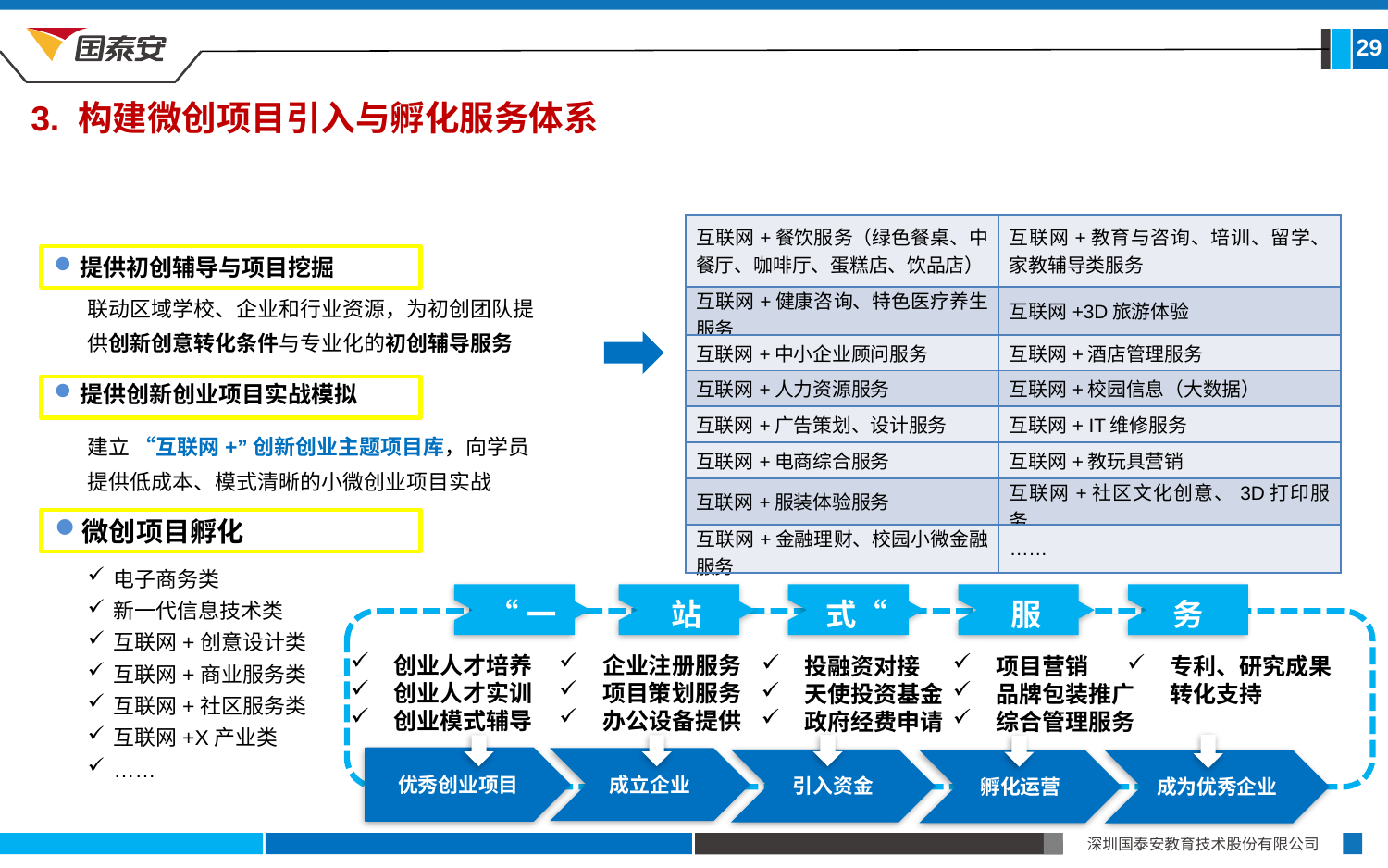

29
3. 构建微创项目引入与孵化服务体系

| 互联网+餐饮服务（绿色餐桌、中餐厅、咖啡厅、蛋糕店、饮品店） | 互联网+教育与咨询、培训、留学、家教辅导类服务 |
| --- | --- |
| 互联网+健康咨询、特色医疗养生服务 | 互联网+3D旅游体验 |
| 互联网+中小企业顾问服务 | 互联网+酒店管理服务 |
| 互联网+人力资源服务 | 互联网+校园信息（大数据） |
| 互联网+广告策划、设计服务 | 互联网+ IT维修服务 |
| 互联网+电商综合服务 | 互联网+教玩具营销 |
| 互联网+服装体验服务 | 互联网+社区文化创意、3D打印服务 |
| 互联网+金融理财、校园小微金融服务 | …… |
提供初创辅导与项目挖掘

联动区域学校、企业和行业资源，为初创团队提供创新创意转化条件与专业化的初创辅导服务

提供创新创业项目实战模拟

建立 “互联网+”创新创业主题项目库，向学员提供低成本、模式清晰的小微创业项目实战
微创项目孵化

电子商务类
新一代信息技术类
互联网+创意设计类
互联网+商业服务类
互联网+社区服务类
互联网+X产业类
……
“一
务
站
式“
服

企业注册服务
项目策划服务
办公设备提供
创业人才培养
创业人才实训
创业模式辅导

项目营销
品牌包装推广
综合管理服务
投融资对接
天使投资基金
政府经费申请
专利、研究成果转化支持

优秀创业项目
成立企业
引入资金
孵化运营
成为优秀企业